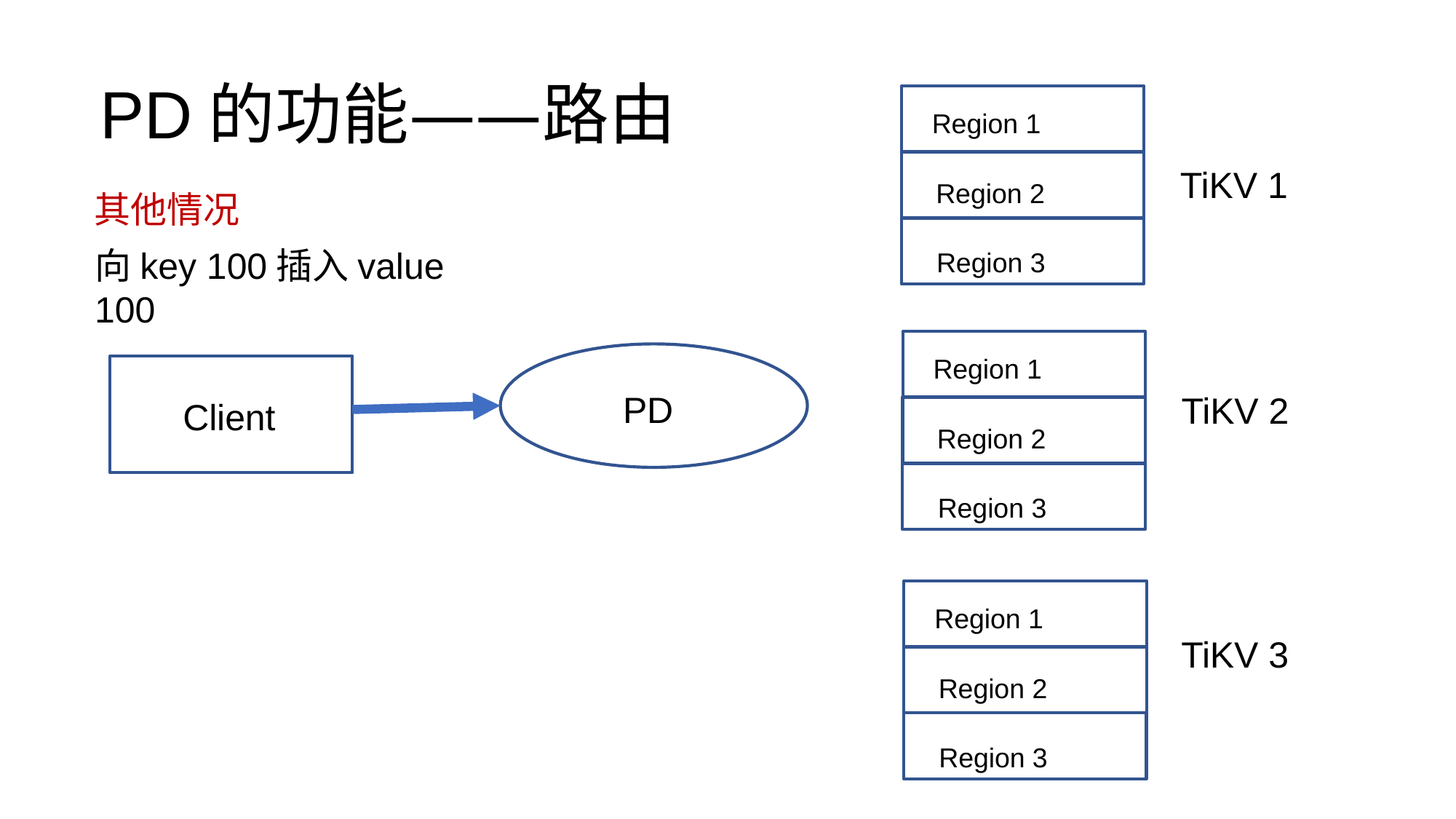

# PD的功能——路由

Region 1

TiKV 1
Region 2
其他情况

向key 100插入value 100
Region 3

Region 1

PD
TiKV 2
Client

Region 2

Region 3

Region 1
TiKV 3

Region 2

Region 3